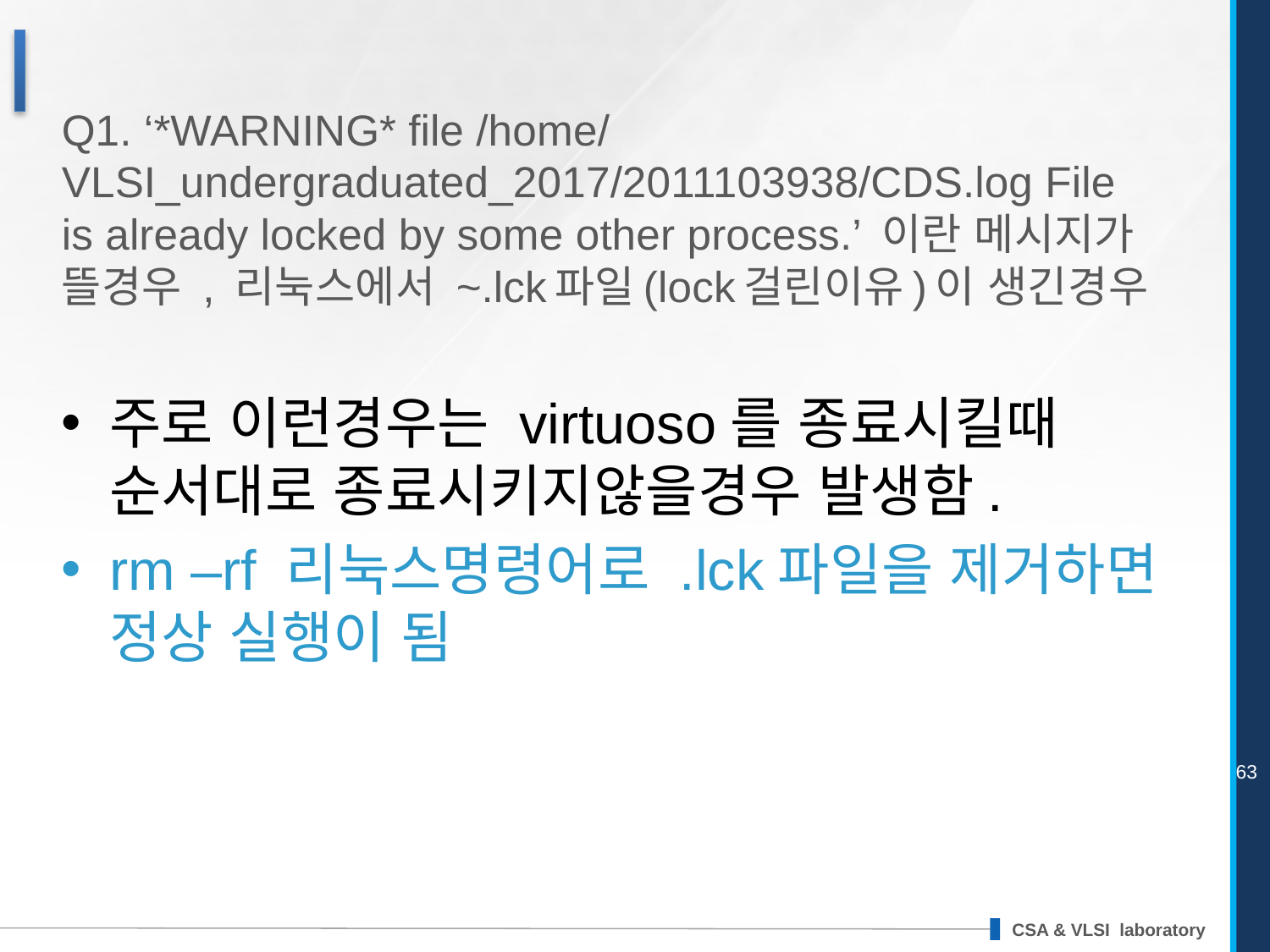

# Q1. ‘*WARNING* file /home/VLSI_undergraduated_2017/2011103938/CDS.log File is already locked by some other process.’ 이란 메시지가 뜰경우 , 리눅스에서 ~.lck파일(lock걸린이유)이 생긴경우
주로 이런경우는 virtuoso를 종료시킬때 순서대로 종료시키지않을경우 발생함.
rm –rf 리눅스명령어로 .lck파일을 제거하면 정상 실행이 됨
63